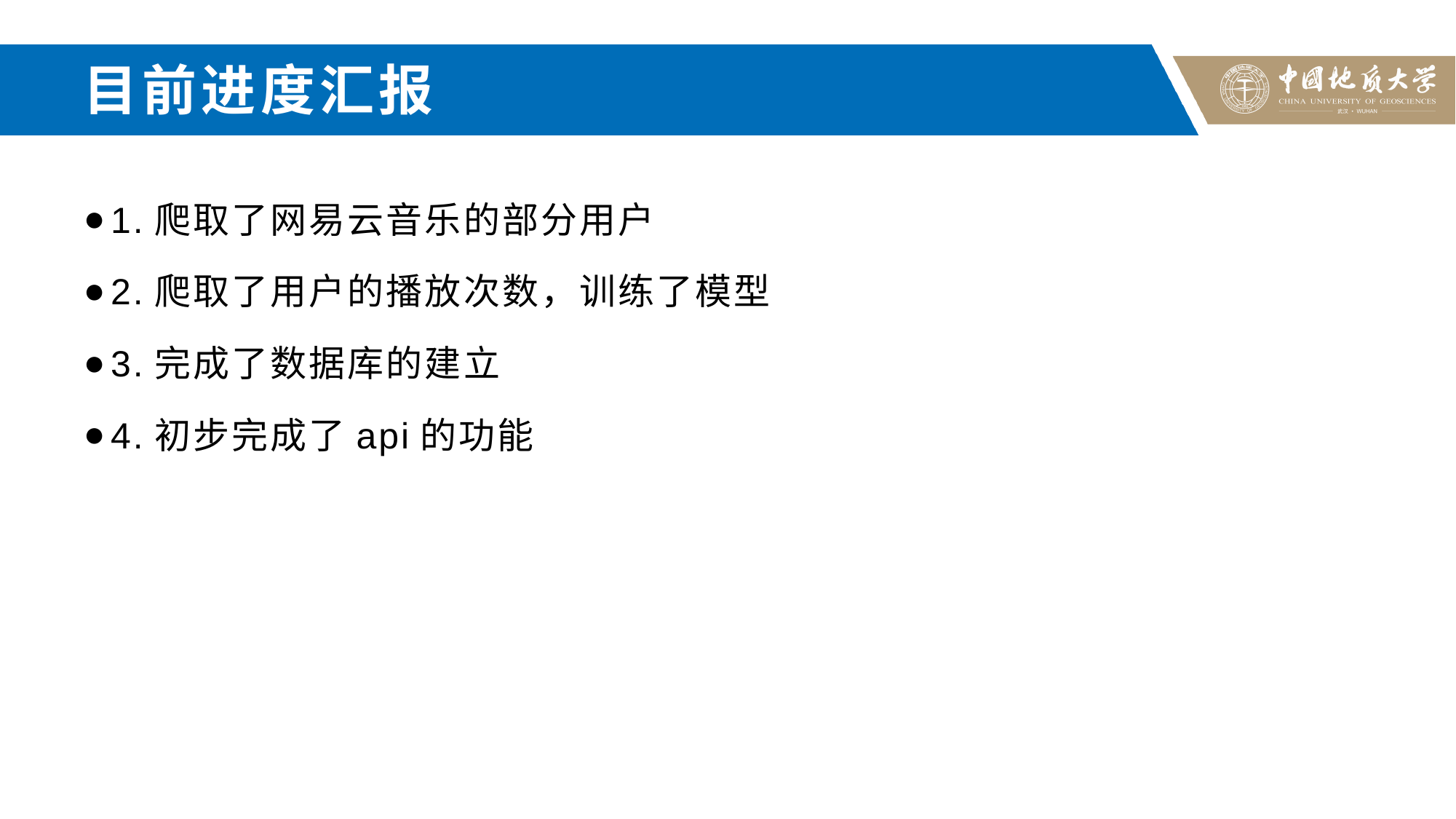

# 目前进度汇报
1.爬取了网易云音乐的部分用户
2.爬取了用户的播放次数，训练了模型
3.完成了数据库的建立
4.初步完成了api的功能

2